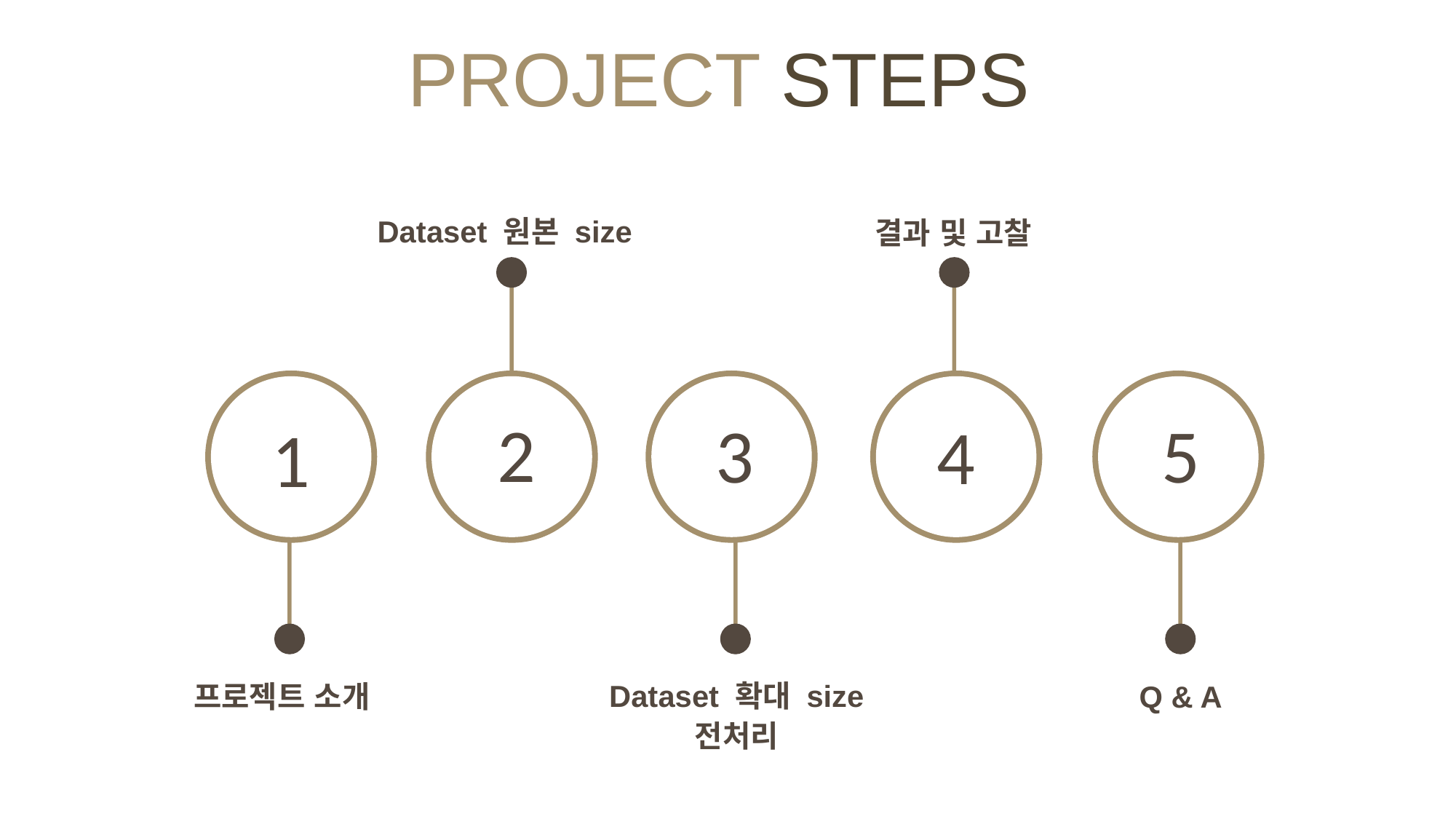

PROJECT STEPS
Dataset 원본 size

2
결과 및 고찰

4

1

프로젝트 소개

3

Dataset 확대 size 전처리

5

Q & A